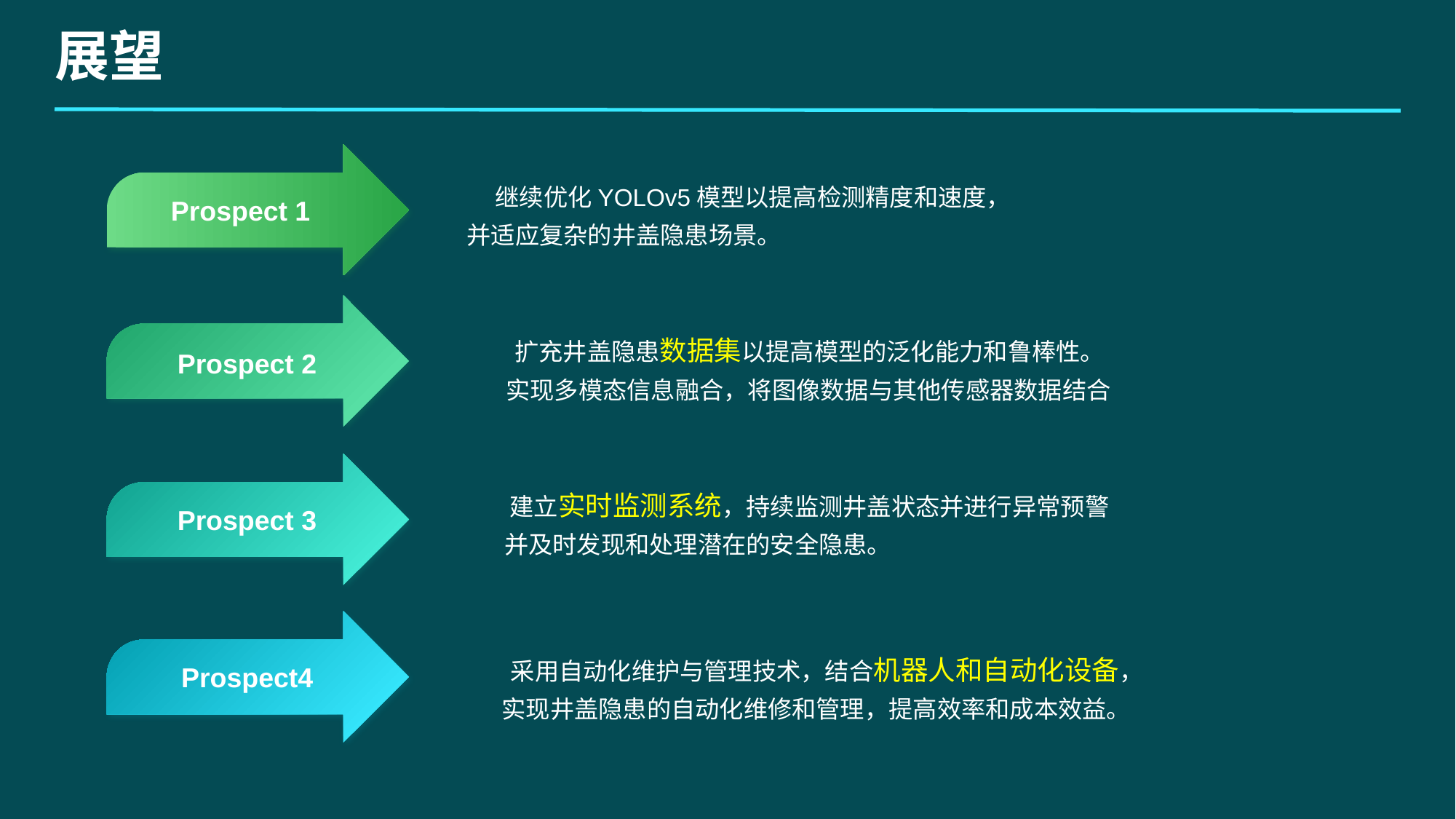

展望
Prospect 1
Prospect 2
Prospect 3
Prospect4
    继续优化YOLOv5模型以提高检测精度和速度，
           并适应复杂的井盖隐患场景。
扩充井盖隐患数据集以提高模型的泛化能力和鲁棒性。
   实现多模态信息融合，将图像数据与其他传感器数据结合
建立实时监测系统，持续监测井盖状态并进行异常预警
 并及时发现和处理潜在的安全隐患。
采用自动化维护与管理技术，结合机器人和自动化设备，
     实现井盖隐患的自动化维修和管理，提高效率和成本效益。